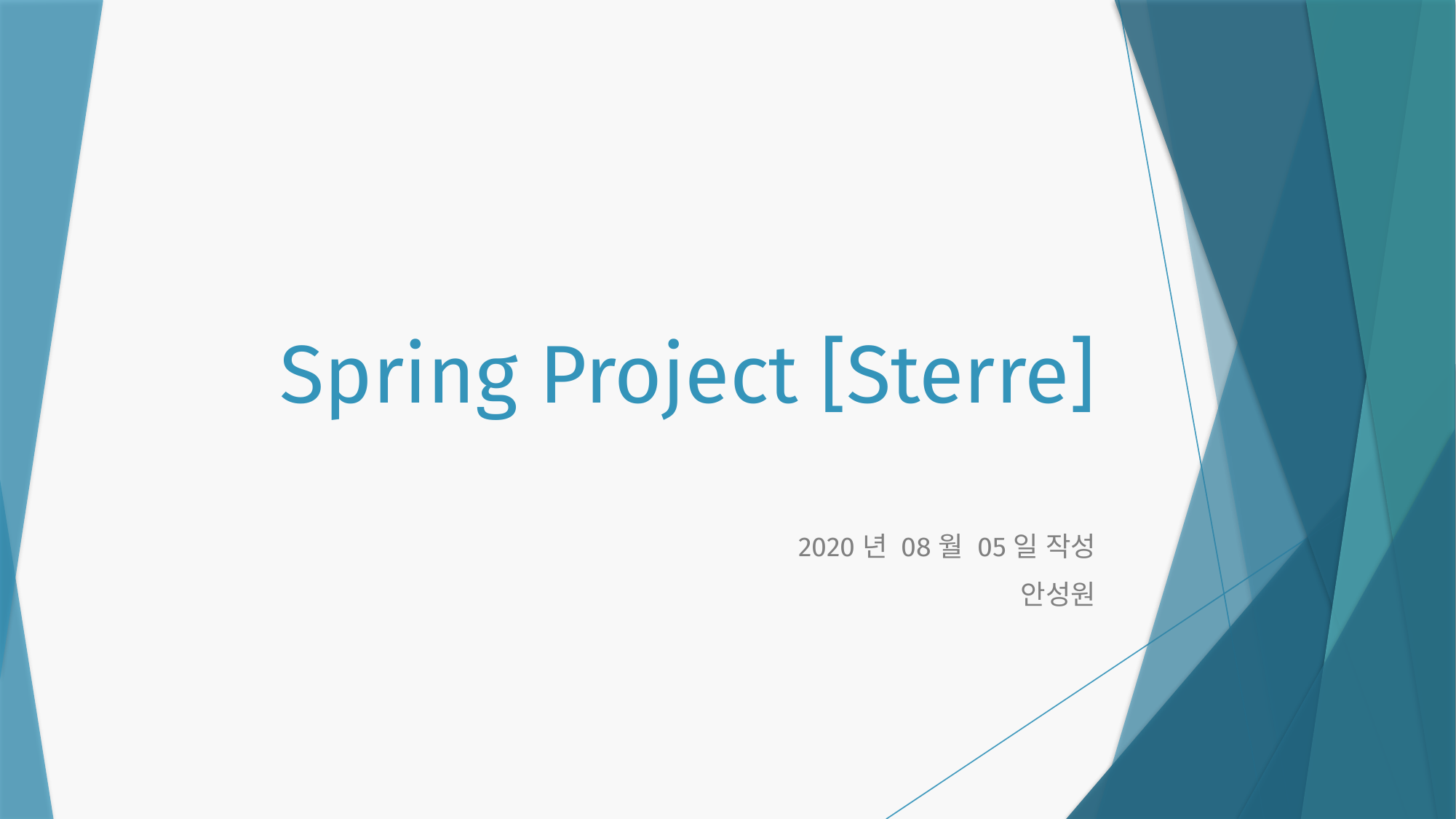

# Spring Project [Sterre]
2020년 08월 05일 작성
안성원